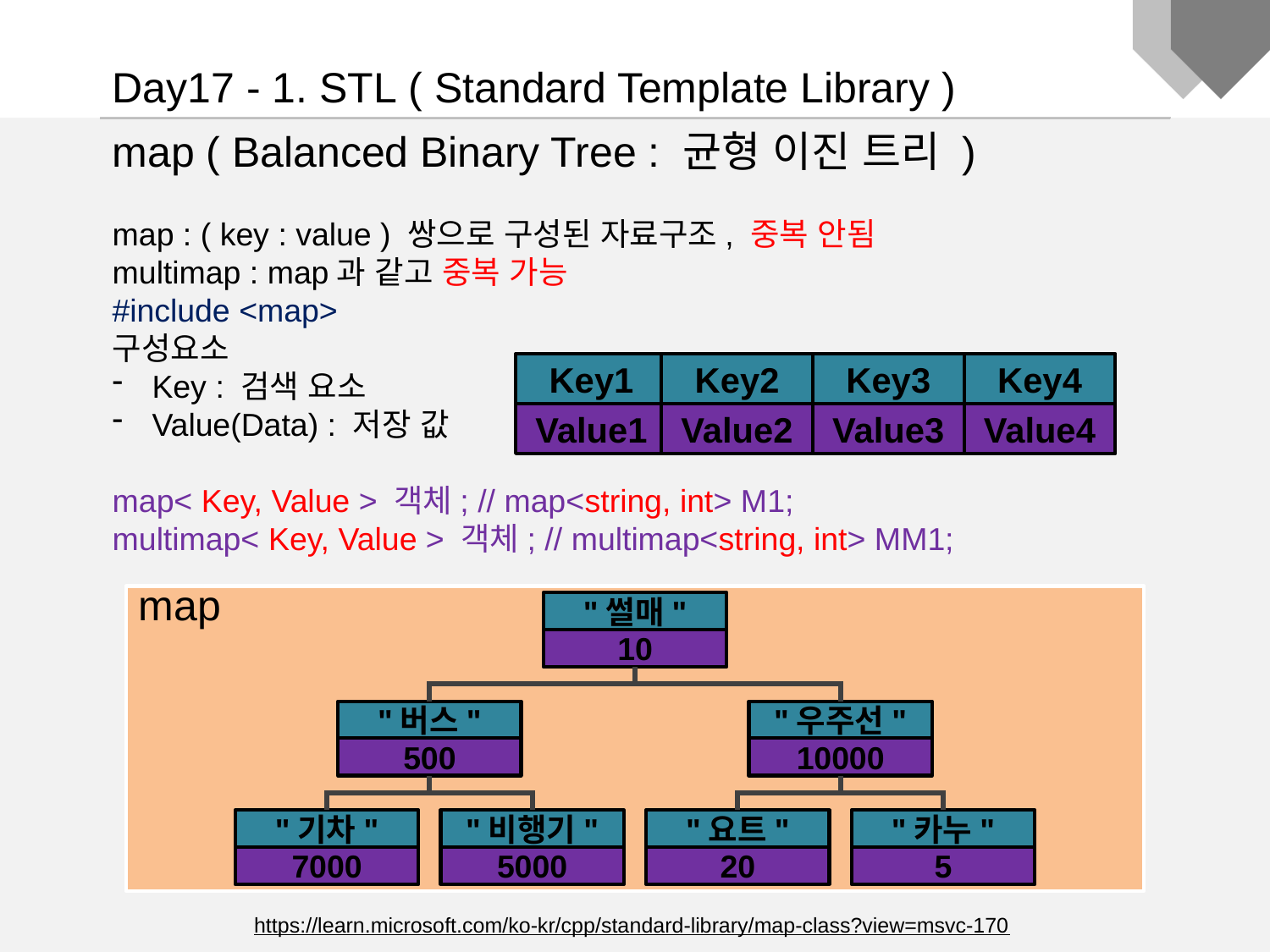

Day17 - 1. STL ( Standard Template Library )
map ( Balanced Binary Tree : 균형 이진 트리 )

map : ( key : value ) 쌍으로 구성된 자료구조, 중복 안됨
multimap : map과 같고 중복 가능
#include <map>
구성요소
Key : 검색 요소
Value(Data) : 저장 값

map< Key, Value > 객체; // map<string, int> M1;
multimap< Key, Value > 객체; // multimap<string, int> MM1;
Key1
Key2
Key3
Key4
Value1
Value2
Value3
Value4
map

"썰매"
10
"버스"
500
"우주선"
10000
"기차"
7000
"비행기"
5000
"요트"
20
"카누"
5
https://learn.microsoft.com/ko-kr/cpp/standard-library/map-class?view=msvc-170